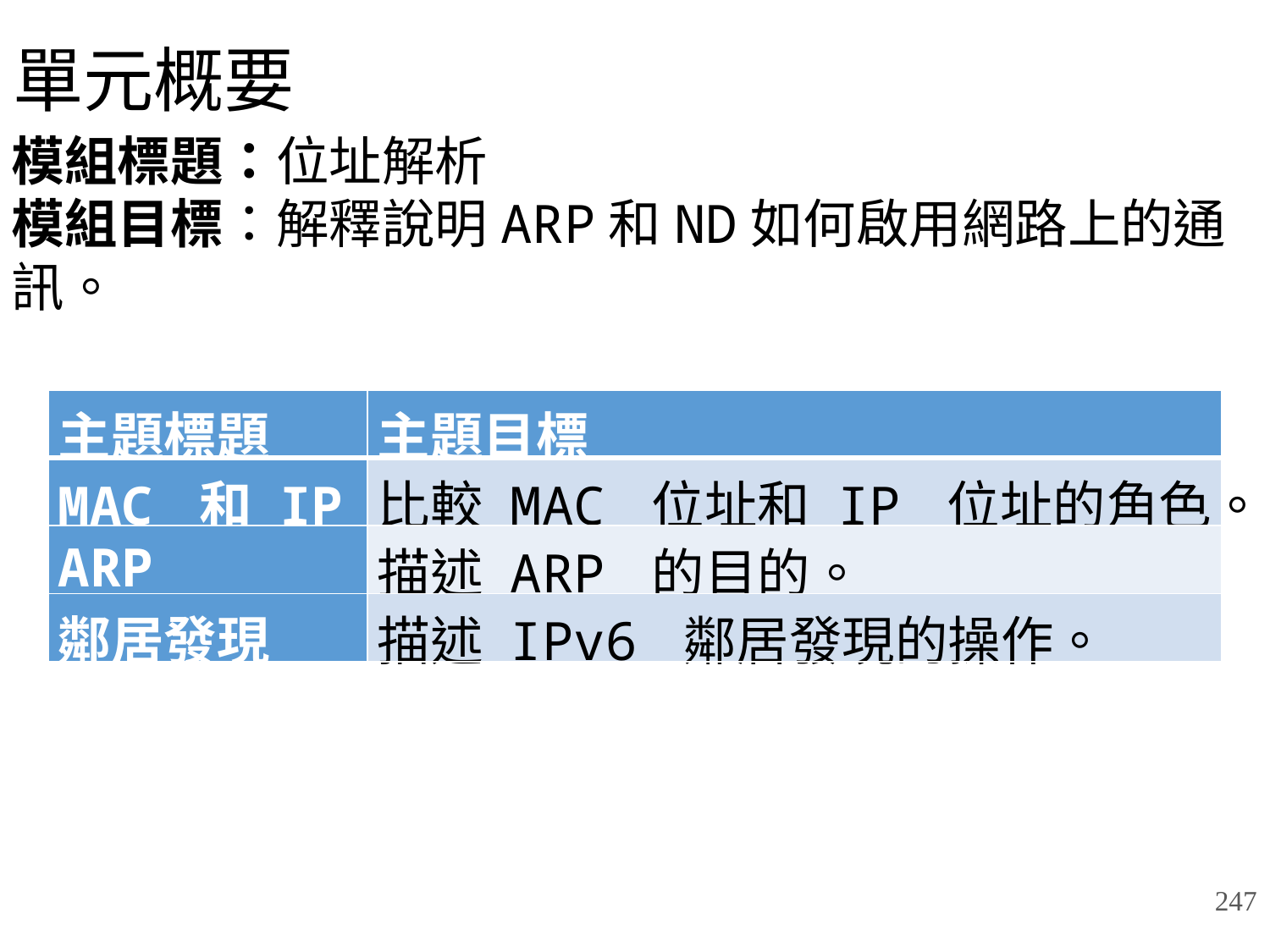

# 單元概要
模組標題：位址解析
模組目標：解釋說明ARP和ND如何啟用網路上的通訊。
| 主題標題 | 主題目標 |
| --- | --- |
| MAC 和 IP | 比較 MAC 位址和 IP 位址的角色。 |
| ARP | 描述 ARP 的目的。 |
| 鄰居發現 | 描述 IPv6 鄰居發現的操作。 |
247